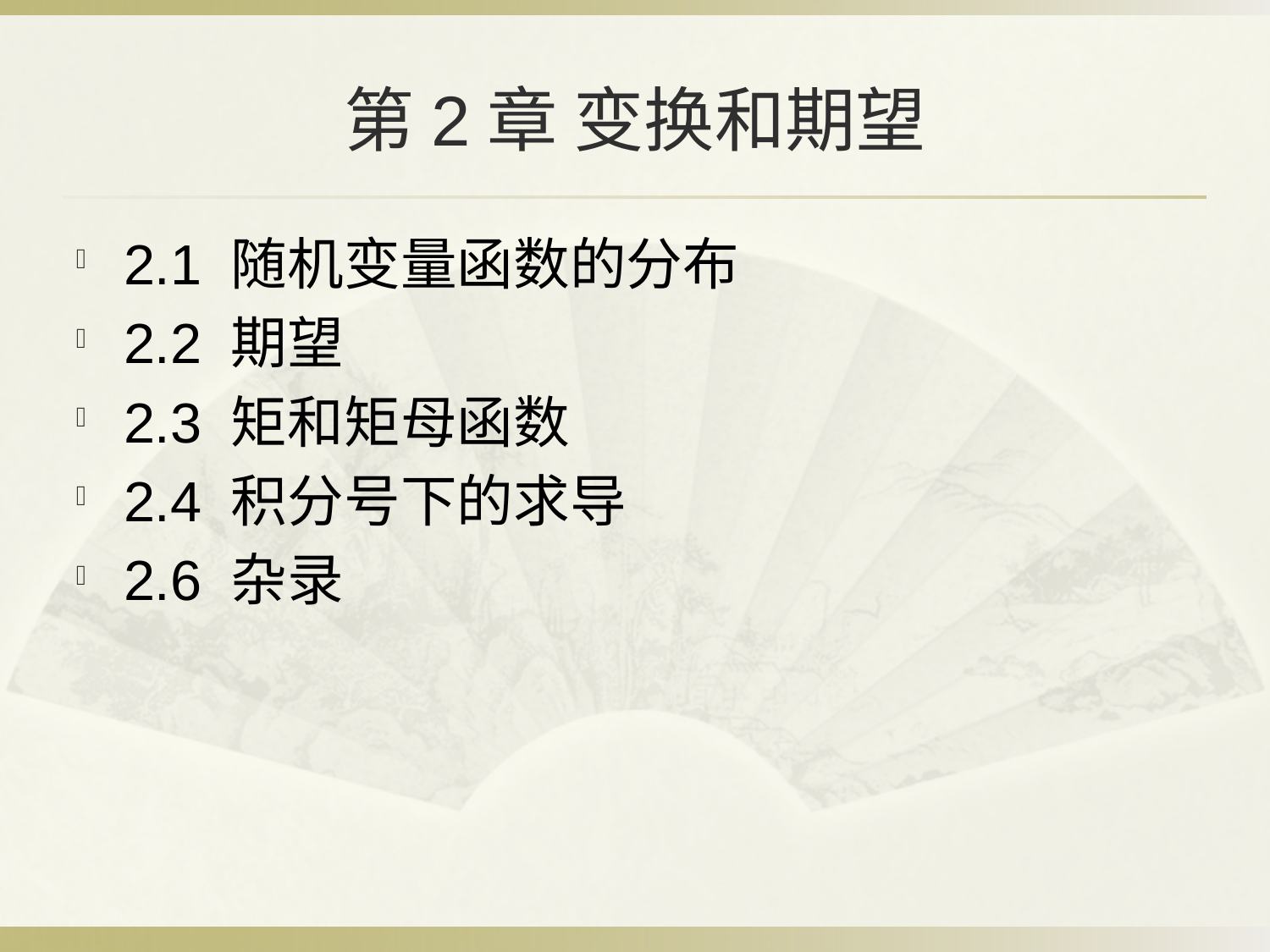

# 第2章 变换和期望
2.1 随机变量函数的分布
2.2 期望
2.3 矩和矩母函数
2.4 积分号下的求导
2.6 杂录